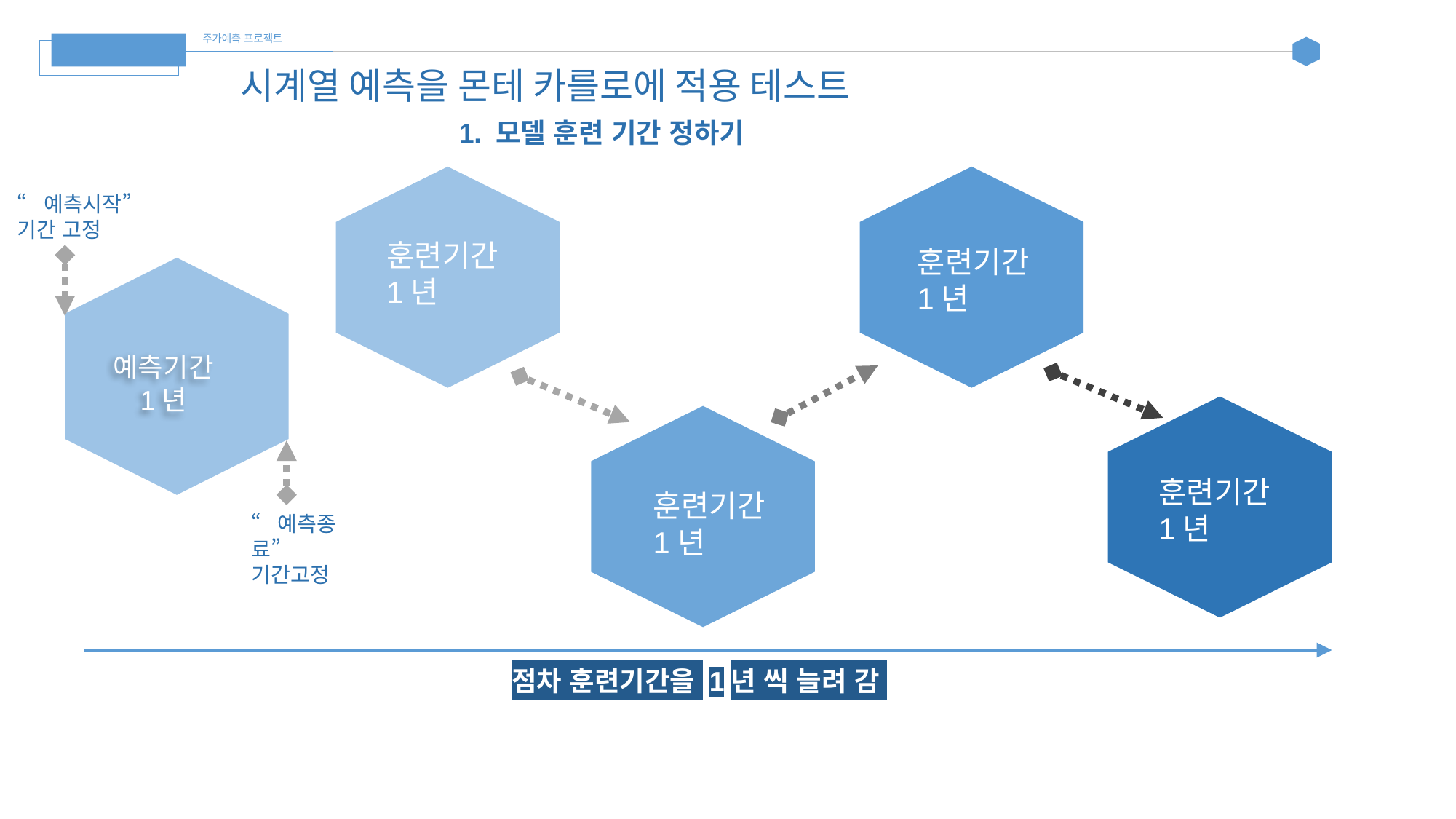

주가예측 프로젝트
돈조

시계열 예측을 몬테 카를로에 적용 테스트
		1. 모델 훈련 기간 정하기

훈련기간 1년

훈련기간
1년

훈련기간
1년

훈련기간
1년
“예측시작”
기간 고정

예측기간
1년
“예측종료” 기간고정
점차 훈련기간을 1년 씩 늘려 감